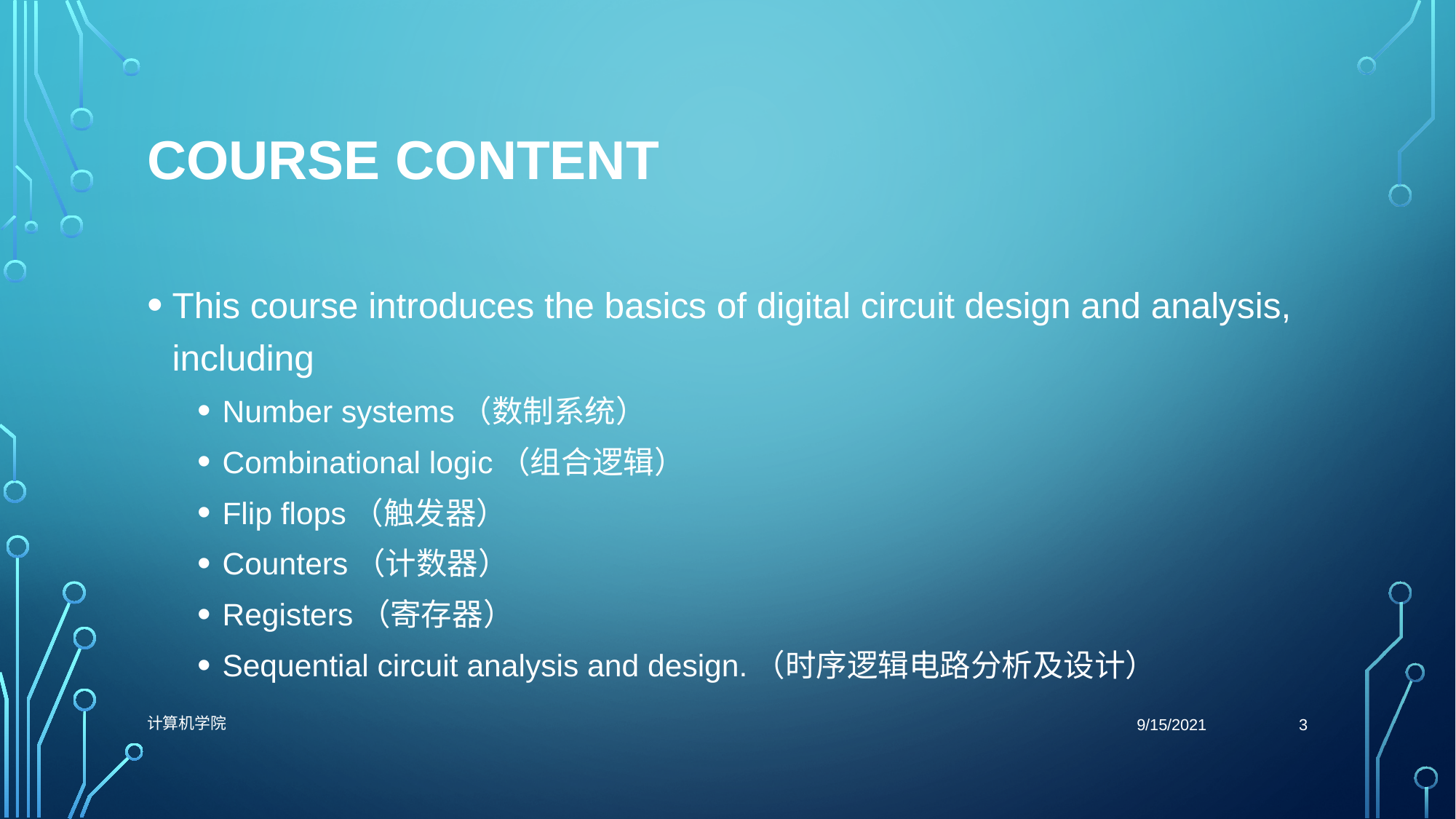

# Course content
This course introduces the basics of digital circuit design and analysis, including
Number systems（数制系统）
Combinational logic（组合逻辑）
Flip flops（触发器）
Counters（计数器）
Registers（寄存器）
Sequential circuit analysis and design.（时序逻辑电路分析及设计）
3
计算机学院
9/15/2021